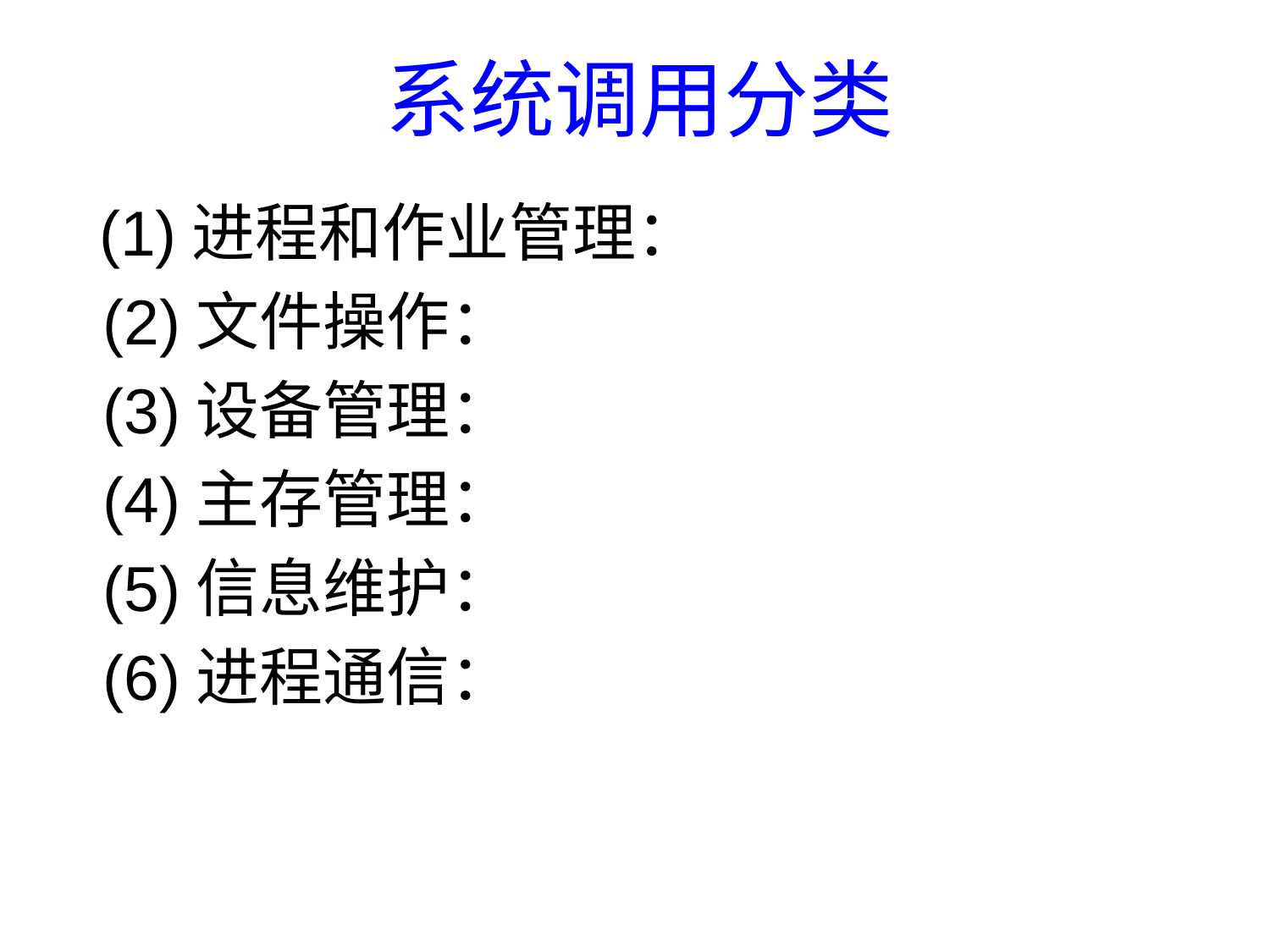

# 系统调用分类
  (1)进程和作业管理：
  (2)文件操作：
  (3)设备管理：
  (4)主存管理：
  (5)信息维护：
  (6)进程通信：